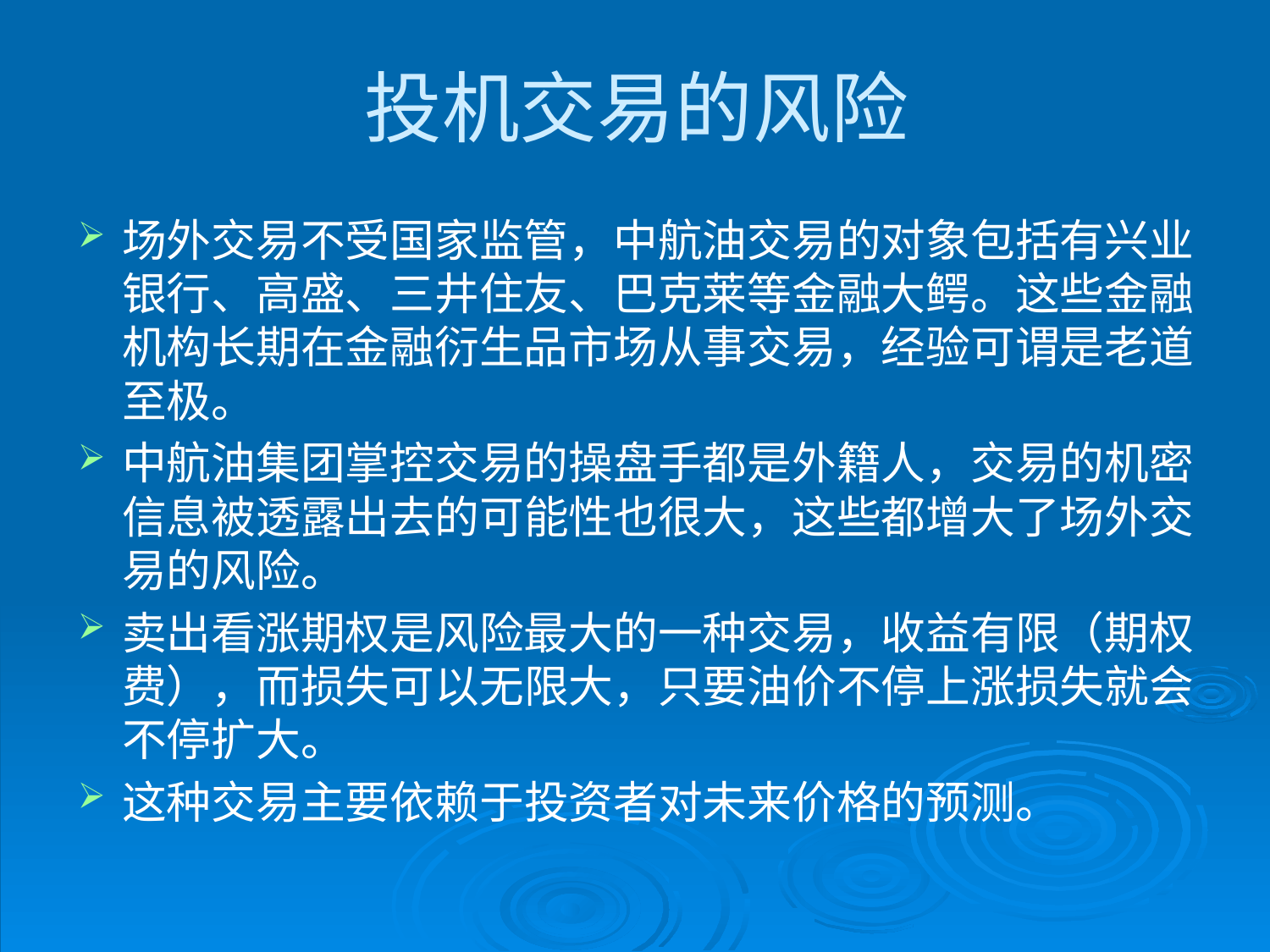

# 投机交易的风险
场外交易不受国家监管，中航油交易的对象包括有兴业银行、高盛、三井住友、巴克莱等金融大鳄。这些金融机构长期在金融衍生品市场从事交易，经验可谓是老道至极。
中航油集团掌控交易的操盘手都是外籍人，交易的机密信息被透露出去的可能性也很大，这些都增大了场外交易的风险。
卖出看涨期权是风险最大的一种交易，收益有限（期权费），而损失可以无限大，只要油价不停上涨损失就会不停扩大。
这种交易主要依赖于投资者对未来价格的预测。